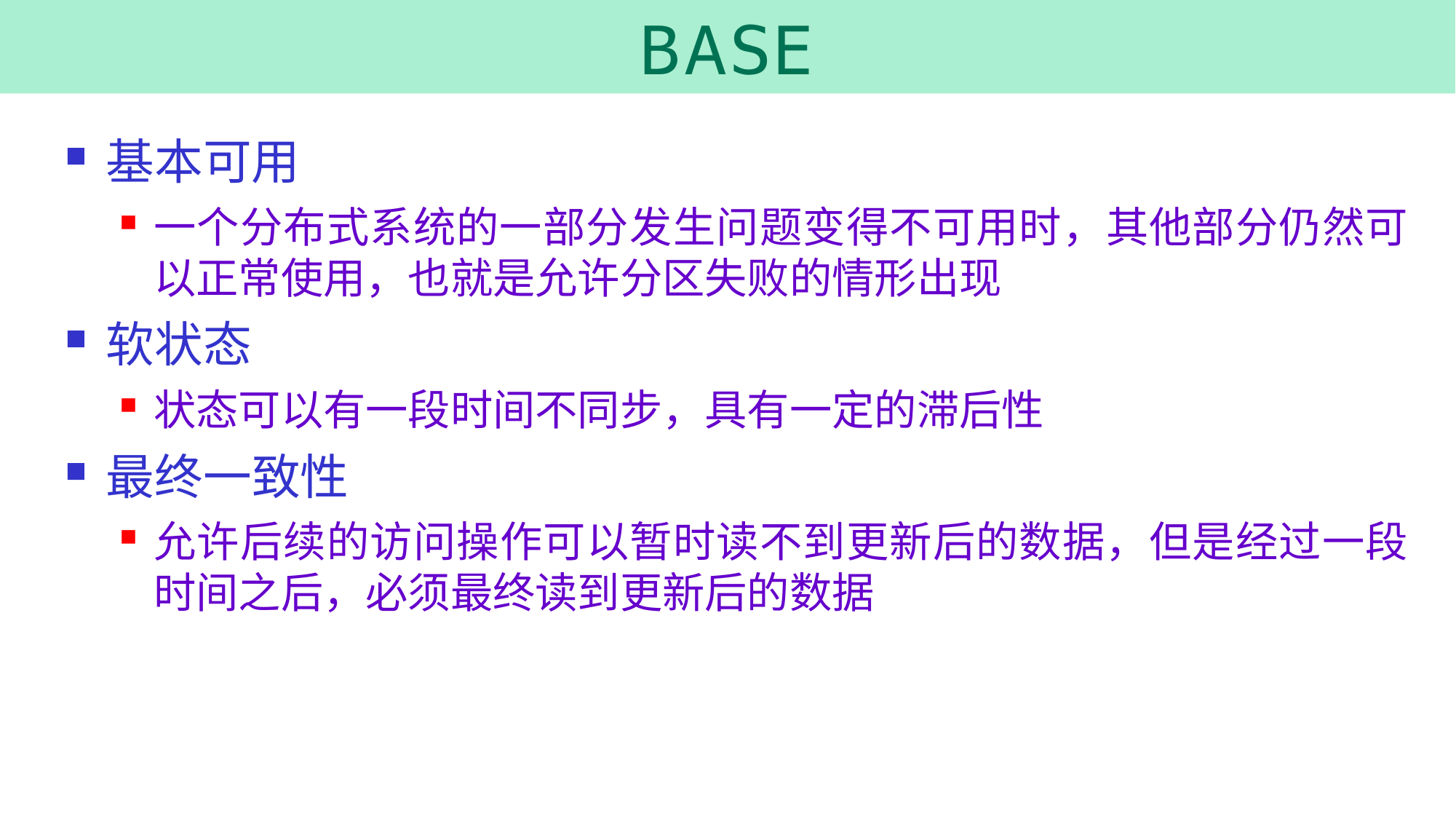

# BASE
基本可用
一个分布式系统的一部分发生问题变得不可用时，其他部分仍然可以正常使用，也就是允许分区失败的情形出现
软状态
状态可以有一段时间不同步，具有一定的滞后性
最终一致性
允许后续的访问操作可以暂时读不到更新后的数据，但是经过一段时间之后，必须最终读到更新后的数据